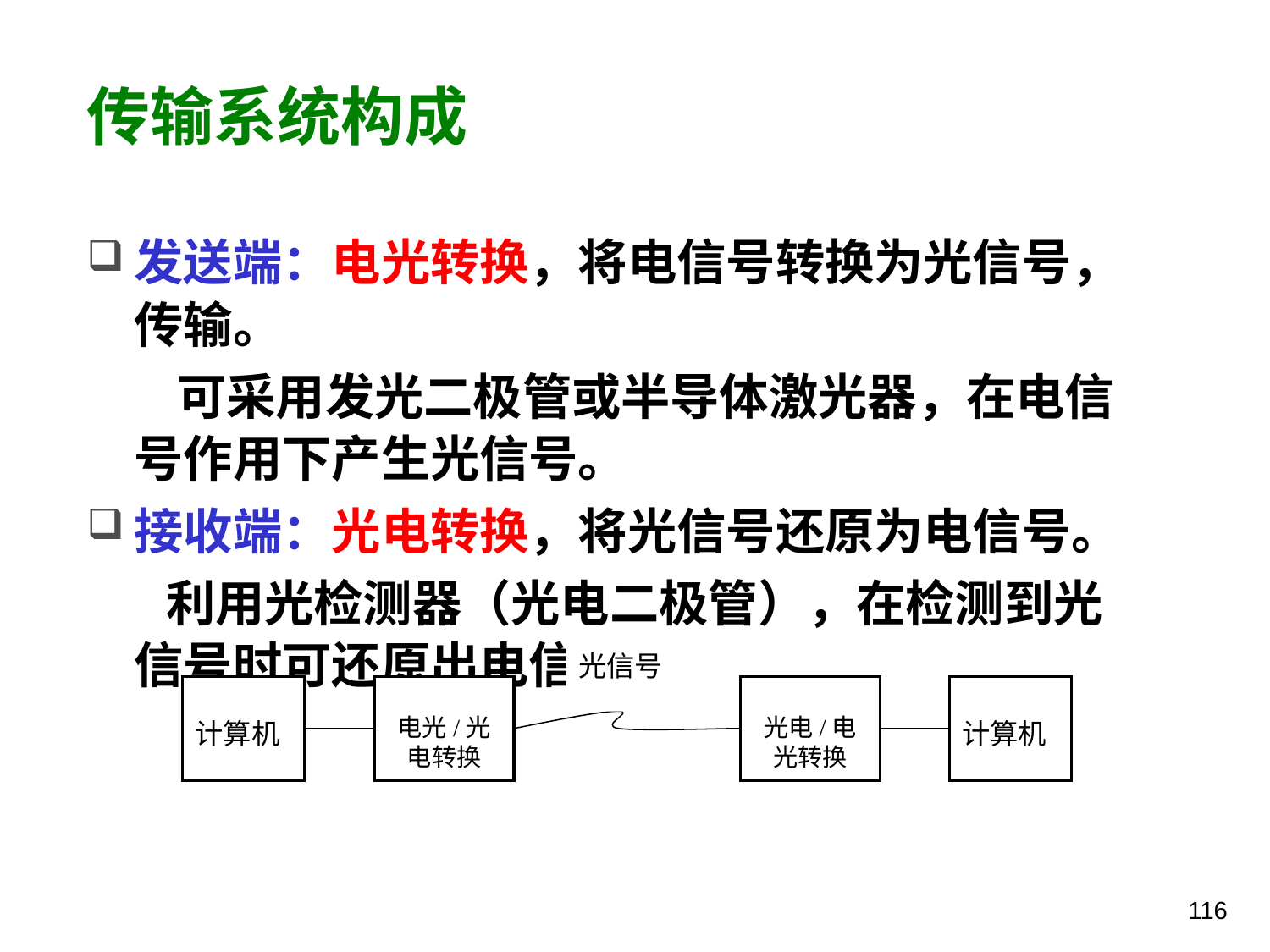

# 传输系统构成
发送端：电光转换，将电信号转换为光信号，传输。
       可采用发光二极管或半导体激光器，在电信号作用下产生光信号。
接收端：光电转换，将光信号还原为电信号。
      利用光检测器（光电二极管），在检测到光信号时可还原出电信号。
光信号

计算机

电光/光电转换

光电/电光转换

计算机

116